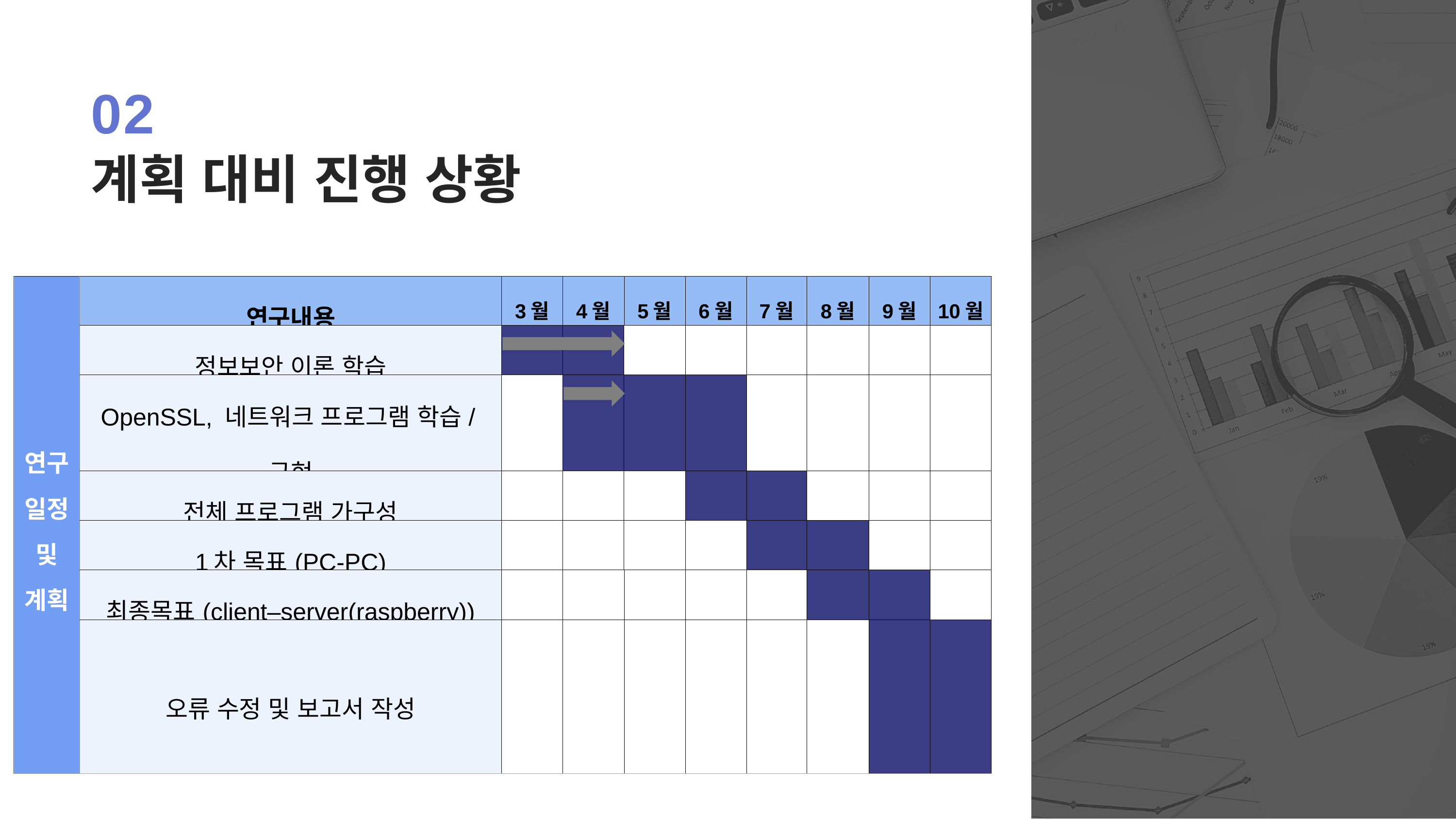

02
계획 대비 진행 상황
| 연구 일정 및 계획 | 연구내용 | 3월 | 4월 | 5월 | 6월 | 7월 | 8월 | 9월 | 10월 |
| --- | --- | --- | --- | --- | --- | --- | --- | --- | --- |
|  | 정보보안 이론 학습 |  |  |  |  |  |  |  |  |
|  | OpenSSL, 네트워크 프로그램 학습/구현 |  |  |  |  |  |  |  |  |
|  | 전체 프로그램 가구성 |  |  |  |  |  |  |  |  |
|  | 1차 목표(PC-PC) |  |  |  |  |  |  |  |  |
|  | 최종목표(client–server(raspberry)) |  |  |  |  |  |  |  |  |
|  | 오류 수정 및 보고서 작성 |  |  |  |  |  |  |  |  |